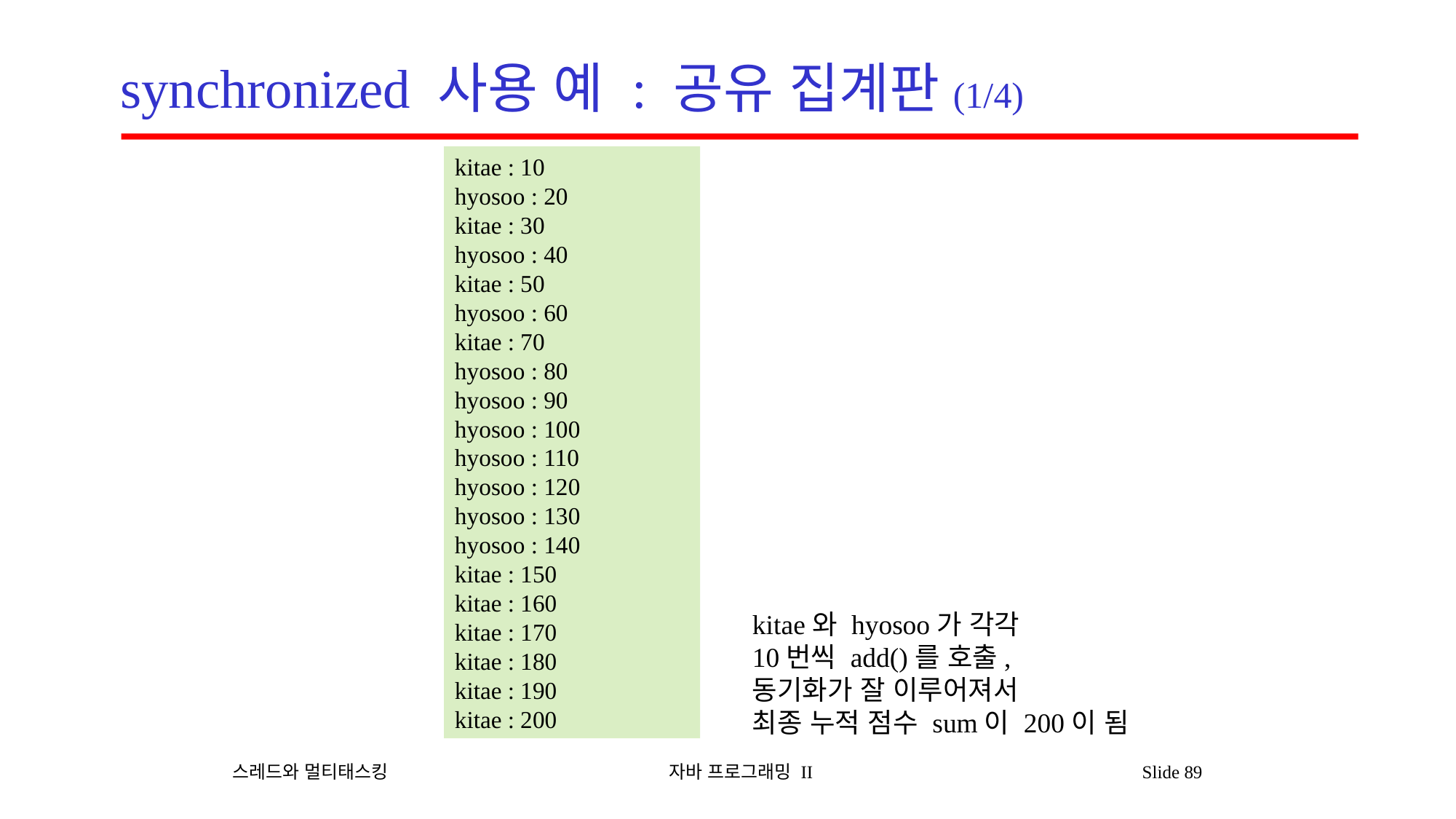

# synchronized 사용 예 : 공유 집계판(1/4)
kitae : 10
hyosoo : 20
kitae : 30
hyosoo : 40
kitae : 50
hyosoo : 60
kitae : 70
hyosoo : 80
hyosoo : 90
hyosoo : 100
hyosoo : 110
hyosoo : 120
hyosoo : 130
hyosoo : 140
kitae : 150
kitae : 160
kitae : 170
kitae : 180
kitae : 190
kitae : 200
kitae와 hyosoo가 각각
10번씩 add()를 호출,
동기화가 잘 이루어져서
최종 누적 점수 sum이 200이 됨